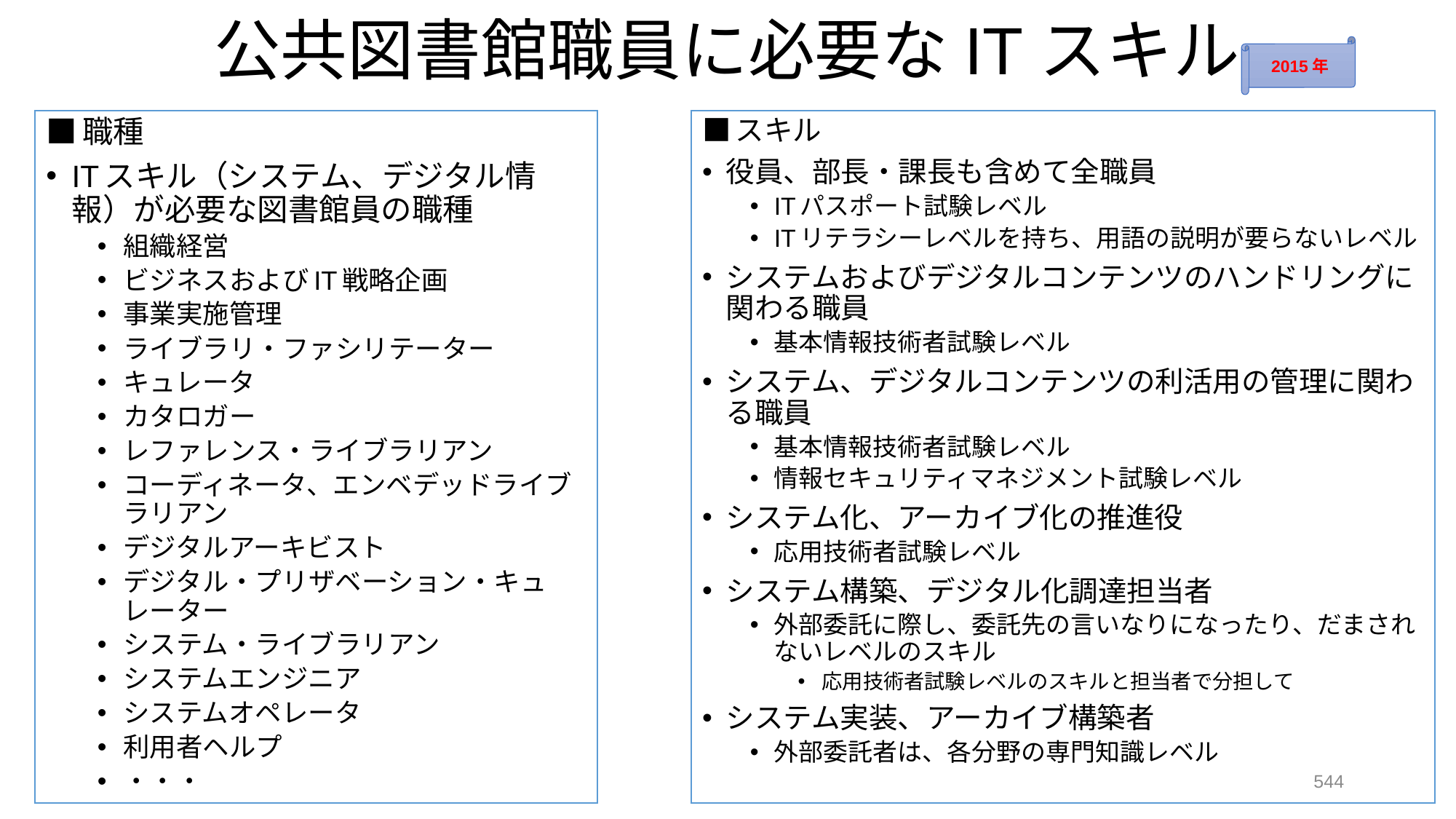

# 公共図書館職員に必要なITスキル
2015年
■職種
ITスキル（システム、デジタル情報）が必要な図書館員の職種
組織経営
ビジネスおよびIT戦略企画
事業実施管理
ライブラリ・ファシリテーター
キュレータ
カタロガー
レファレンス・ライブラリアン
コーディネータ、エンベデッドライブラリアン
デジタルアーキビスト
デジタル・プリザベーション・キュレーター
システム・ライブラリアン
システムエンジニア
システムオペレータ
利用者ヘルプ
・・・

■スキル
役員、部長・課長も含めて全職員
ITパスポート試験レベル
ITリテラシーレベルを持ち、用語の説明が要らないレベル
システムおよびデジタルコンテンツのハンドリングに関わる職員
基本情報技術者試験レベル
システム、デジタルコンテンツの利活用の管理に関わる職員
基本情報技術者試験レベル
情報セキュリティマネジメント試験レベル
システム化、アーカイブ化の推進役
応用技術者試験レベル
システム構築、デジタル化調達担当者
外部委託に際し、委託先の言いなりになったり、だまされないレベルのスキル
応用技術者試験レベルのスキルと担当者で分担して
システム実装、アーカイブ構築者
外部委託者は、各分野の専門知識レベル

544